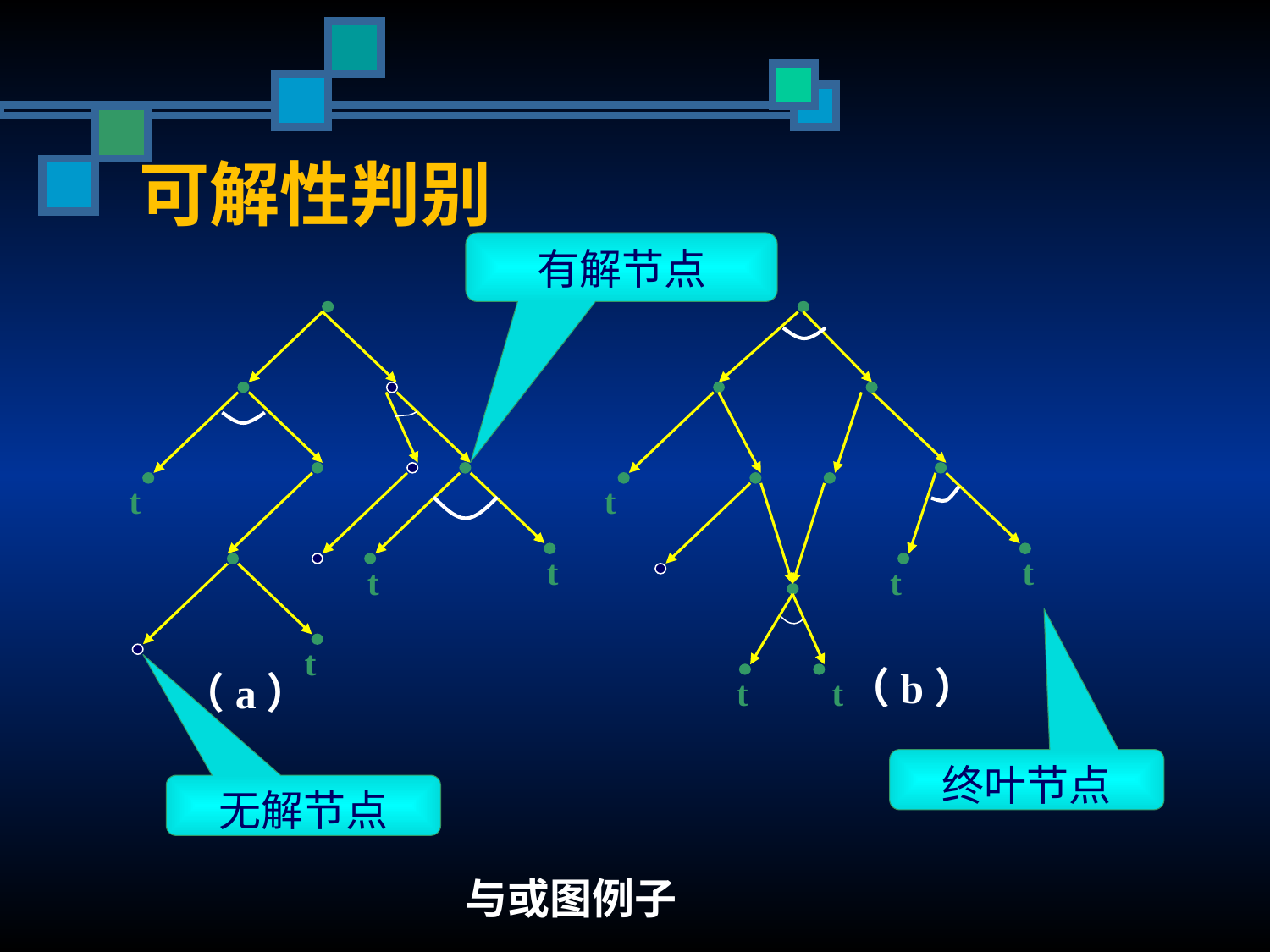

# 可解性判别
有解节点

t

t

t
t

t

t

t

（b）
（a）
t

t
终叶节点
无解节点
与或图例子